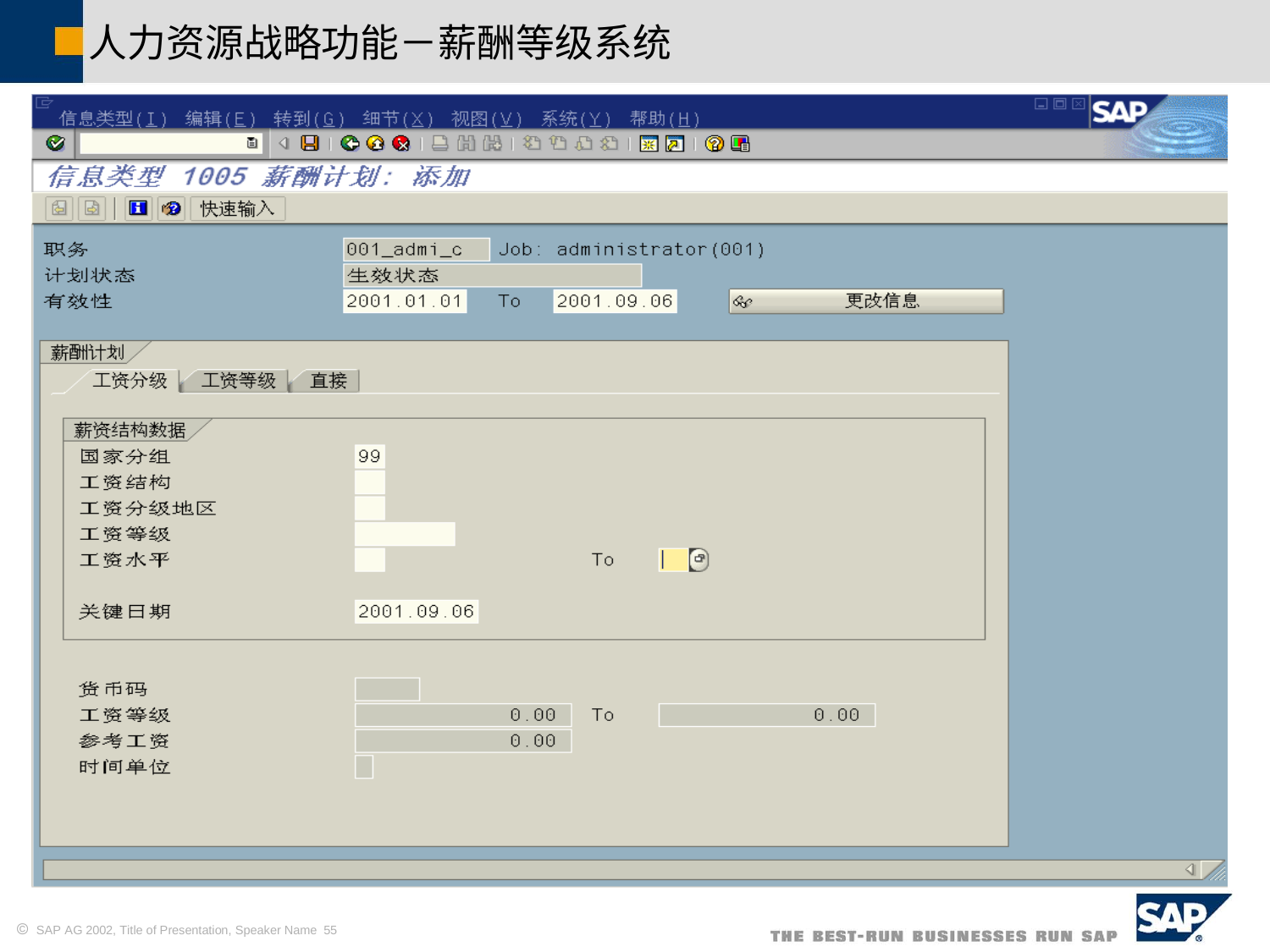

人力资源战略功能－薪酬等级系统

©  SAP AG 2002, Title of Presentation, Speaker Name  55